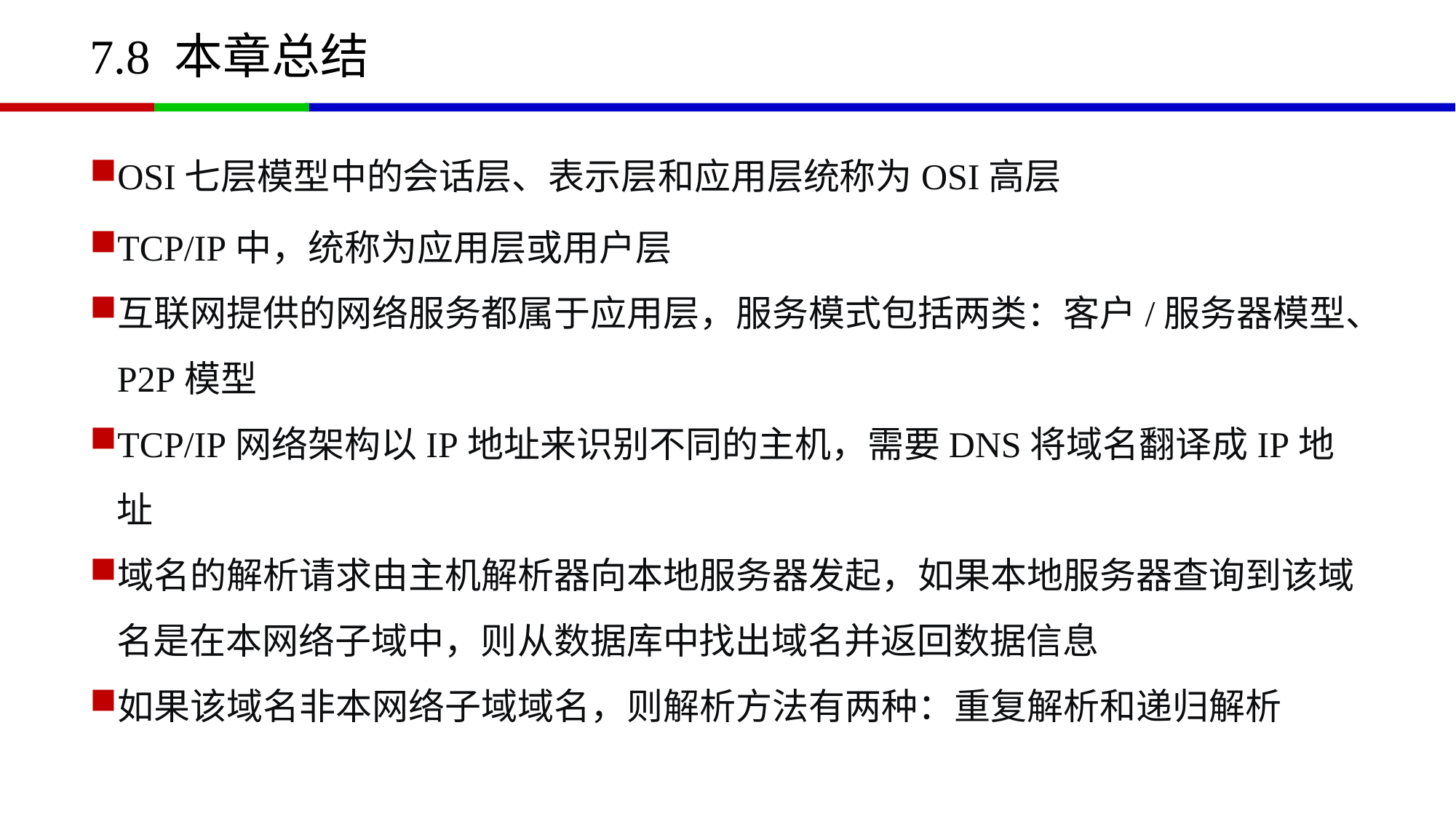

# 7.8 本章总结
OSI七层模型中的会话层、表示层和应用层统称为OSI高层
TCP/IP中，统称为应用层或用户层
互联网提供的网络服务都属于应用层，服务模式包括两类：客户/服务器模型、P2P模型
TCP/IP网络架构以IP地址来识别不同的主机，需要DNS将域名翻译成IP地址
域名的解析请求由主机解析器向本地服务器发起，如果本地服务器查询到该域名是在本网络子域中，则从数据库中找出域名并返回数据信息
如果该域名非本网络子域域名，则解析方法有两种：重复解析和递归解析

182